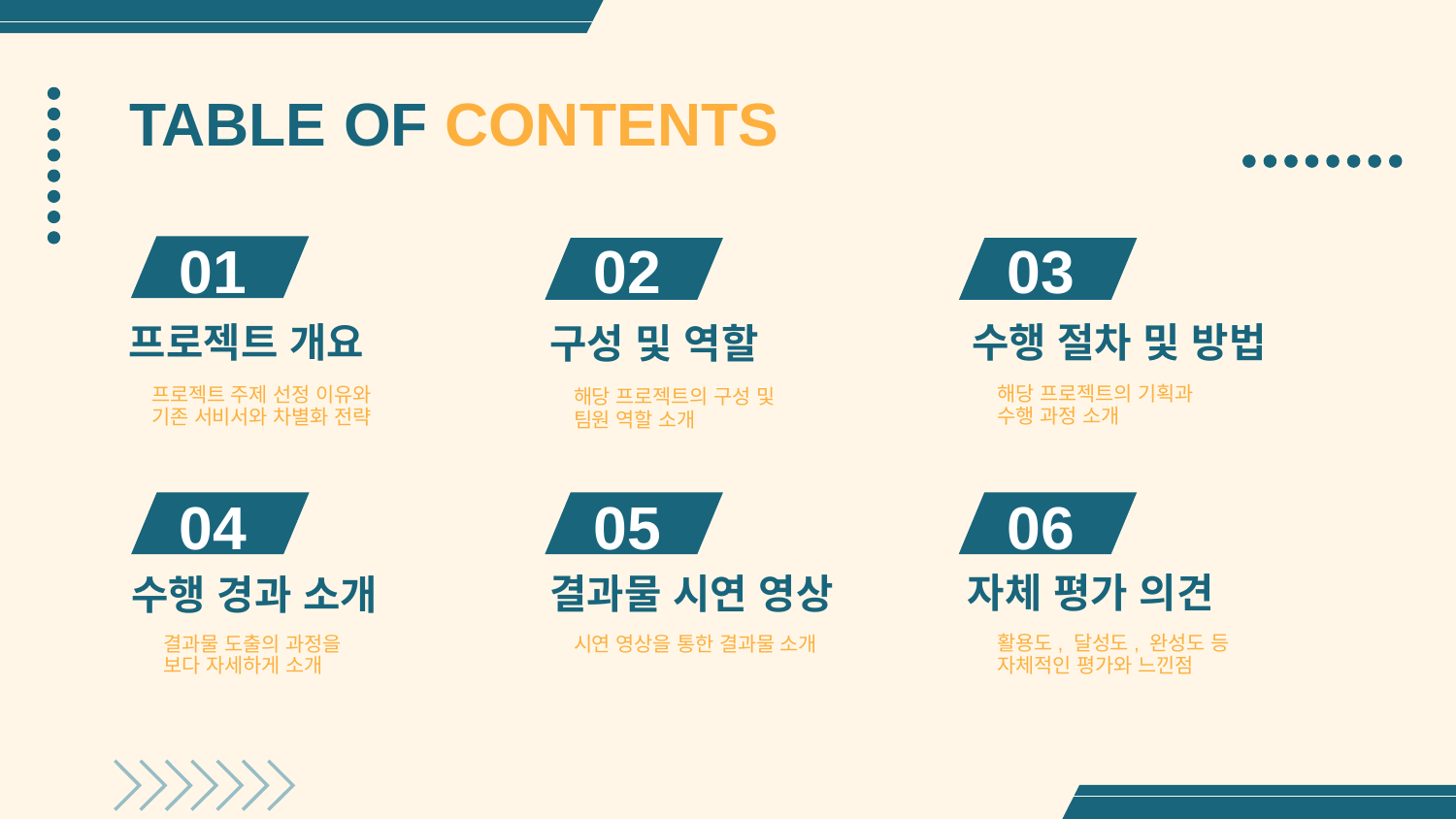

TABLE OF CONTENTS

01
02
03
수행 절차 및 방법
# 프로젝트 개요
구성 및 역할
해당 프로젝트의 기획과
수행 과정 소개
프로젝트 주제 선정 이유와
기존 서비서와 차별화 전략
해당 프로젝트의 구성 및
팀원 역할 소개

04
05
06
자체 평가 의견
결과물 시연 영상
수행 경과 소개
활용도, 달성도, 완성도 등
자체적인 평가와 느낀점
결과물 도출의 과정을
보다 자세하게 소개
시연 영상을 통한 결과물 소개